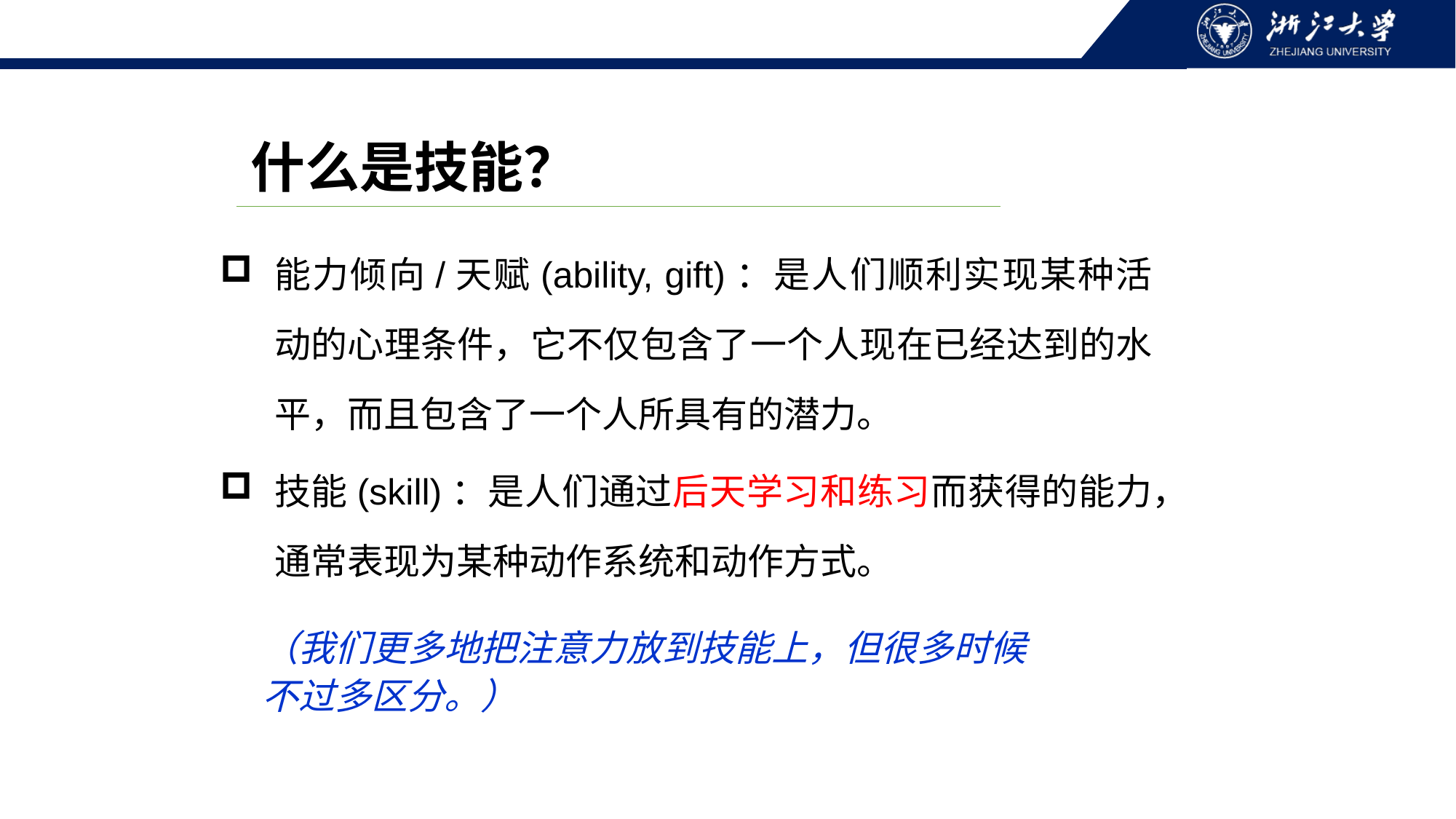

什么是技能？

能力倾向/天赋(ability, gift)：是人们顺利实现某种活动的心理条件，它不仅包含了一个人现在已经达到的水平，而且包含了一个人所具有的潜力。
技能(skill)：是人们通过后天学习和练习而获得的能力，通常表现为某种动作系统和动作方式。

（我们更多地把注意力放到技能上，但很多时候不过多区分。）